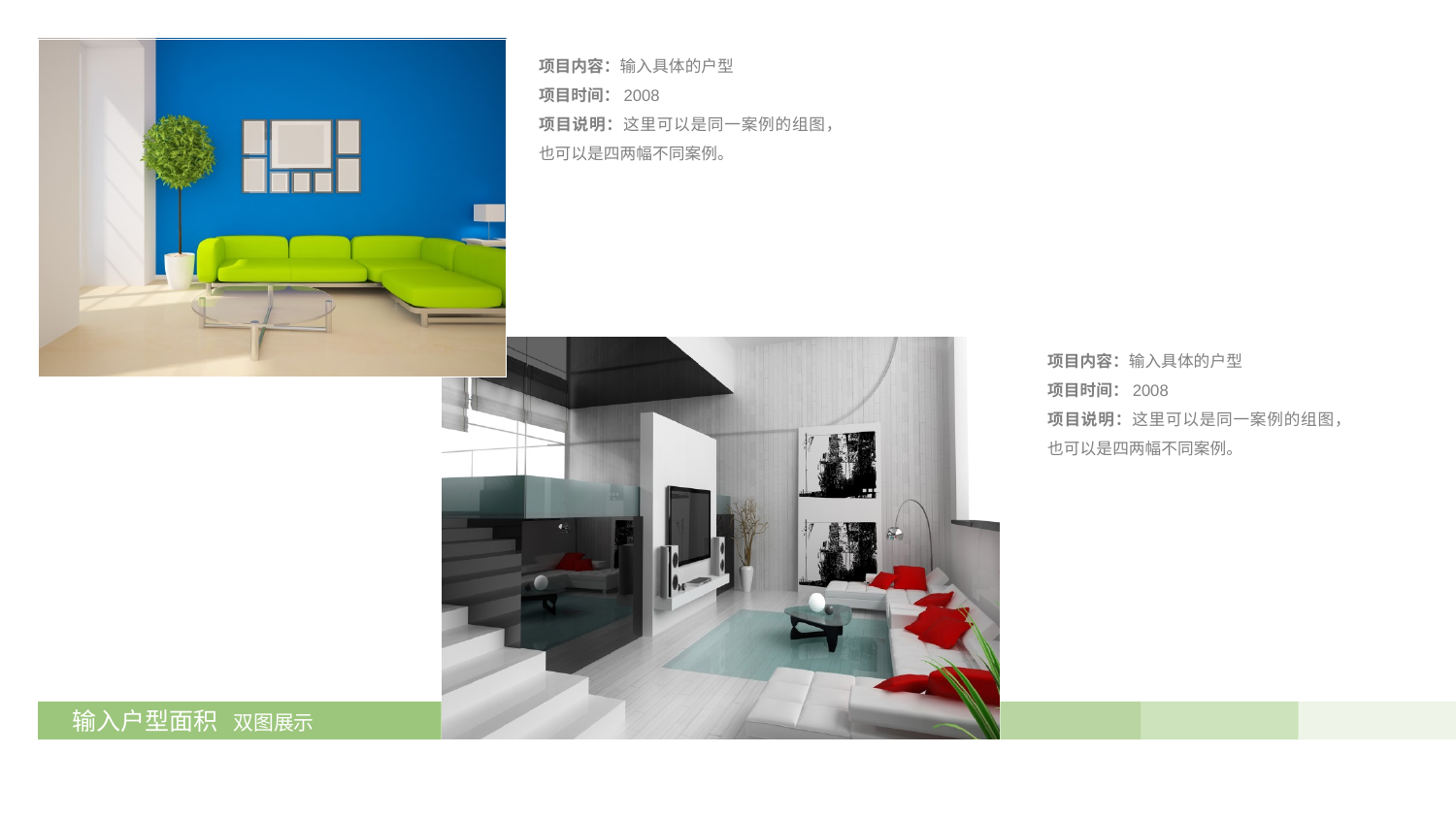

项目内容：输入具体的户型
项目时间：2008
项目说明：这里可以是同一案例的组图，也可以是四两幅不同案例。

项目内容：输入具体的户型
项目时间：2008
项目说明：这里可以是同一案例的组图，也可以是四两幅不同案例。

输入户型面积   双图展示